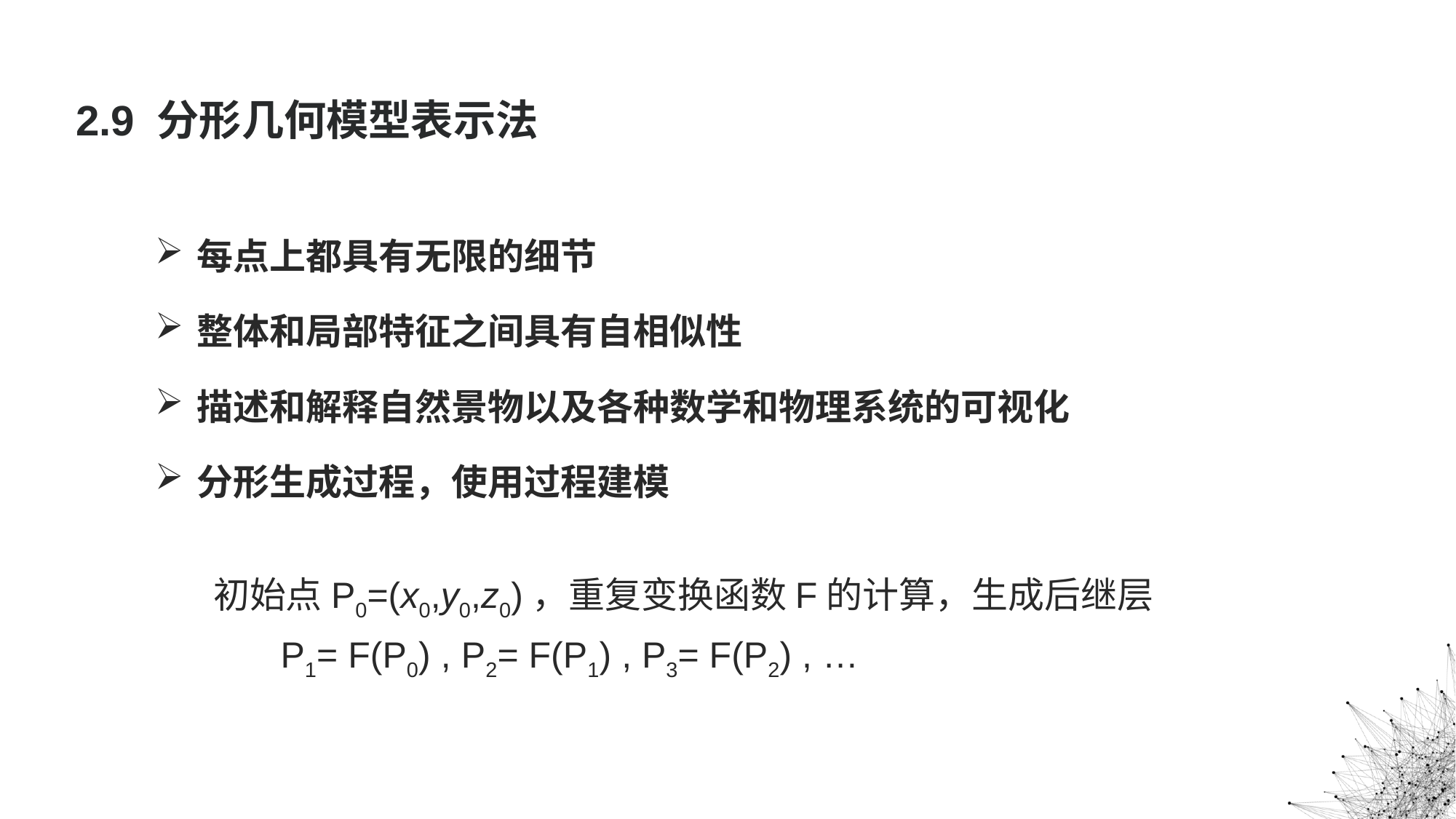

2.9 分形几何模型表示法
每点上都具有无限的细节
整体和局部特征之间具有自相似性
描述和解释自然景物以及各种数学和物理系统的可视化
分形生成过程，使用过程建模

    初始点P0=(x0,y0,z0)，重复变换函数F的计算，生成后继层
      P1= F(P0) , P2= F(P1) , P3= F(P2) , …